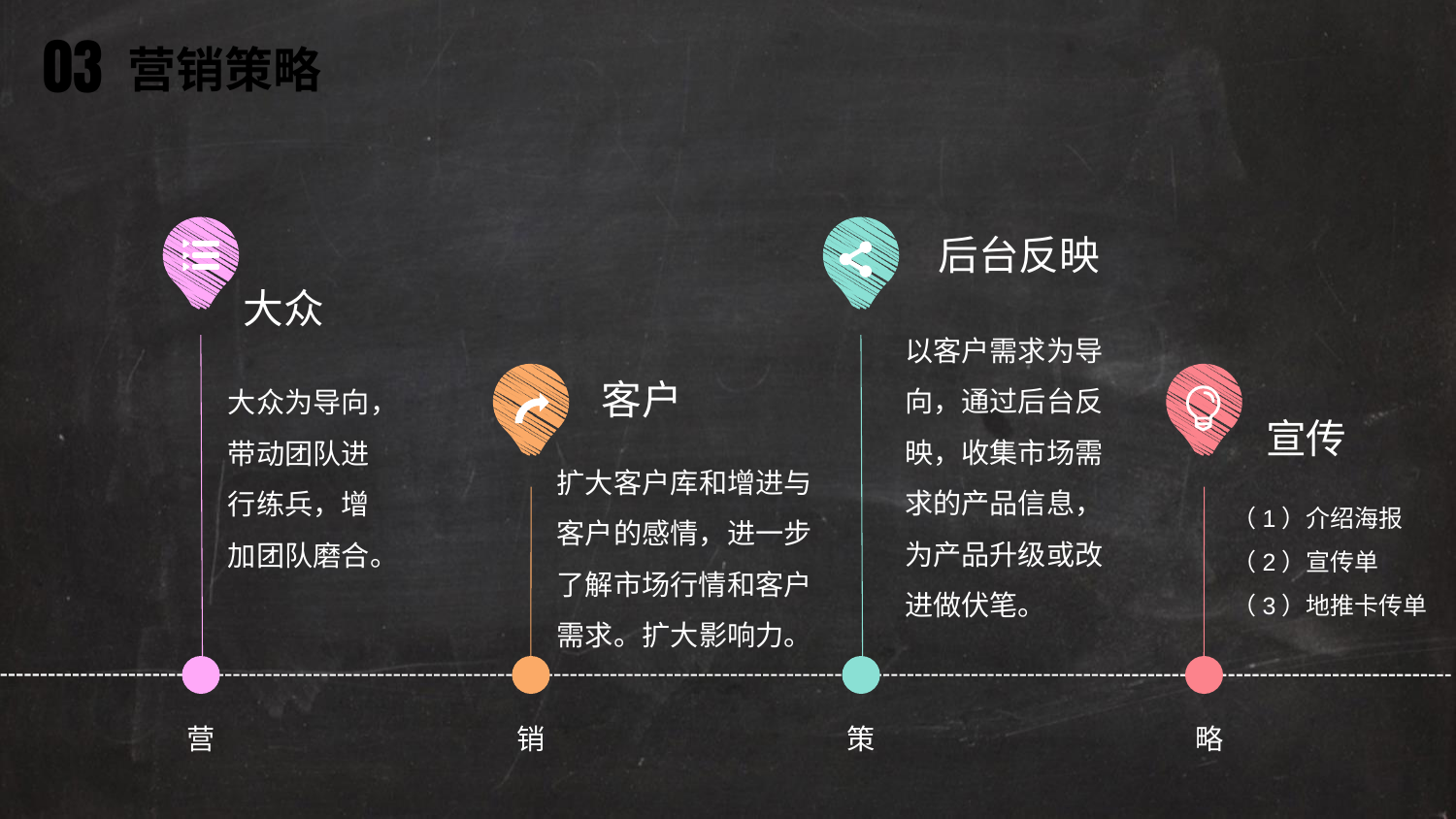

03
营销策略

后台反映
以客户需求为导向，通过后台反映，收集市场需求的产品信息，为产品升级或改进做伏笔。
大众
大众为导向，带动团队进行练兵，增加团队磨合。

客户
扩大客户库和增进与客户的感情，进一步了解市场行情和客户需求。扩大影响力。
宣传
（1）介绍海报
（2）宣传单
（3）地推卡传单

营
销
策
略